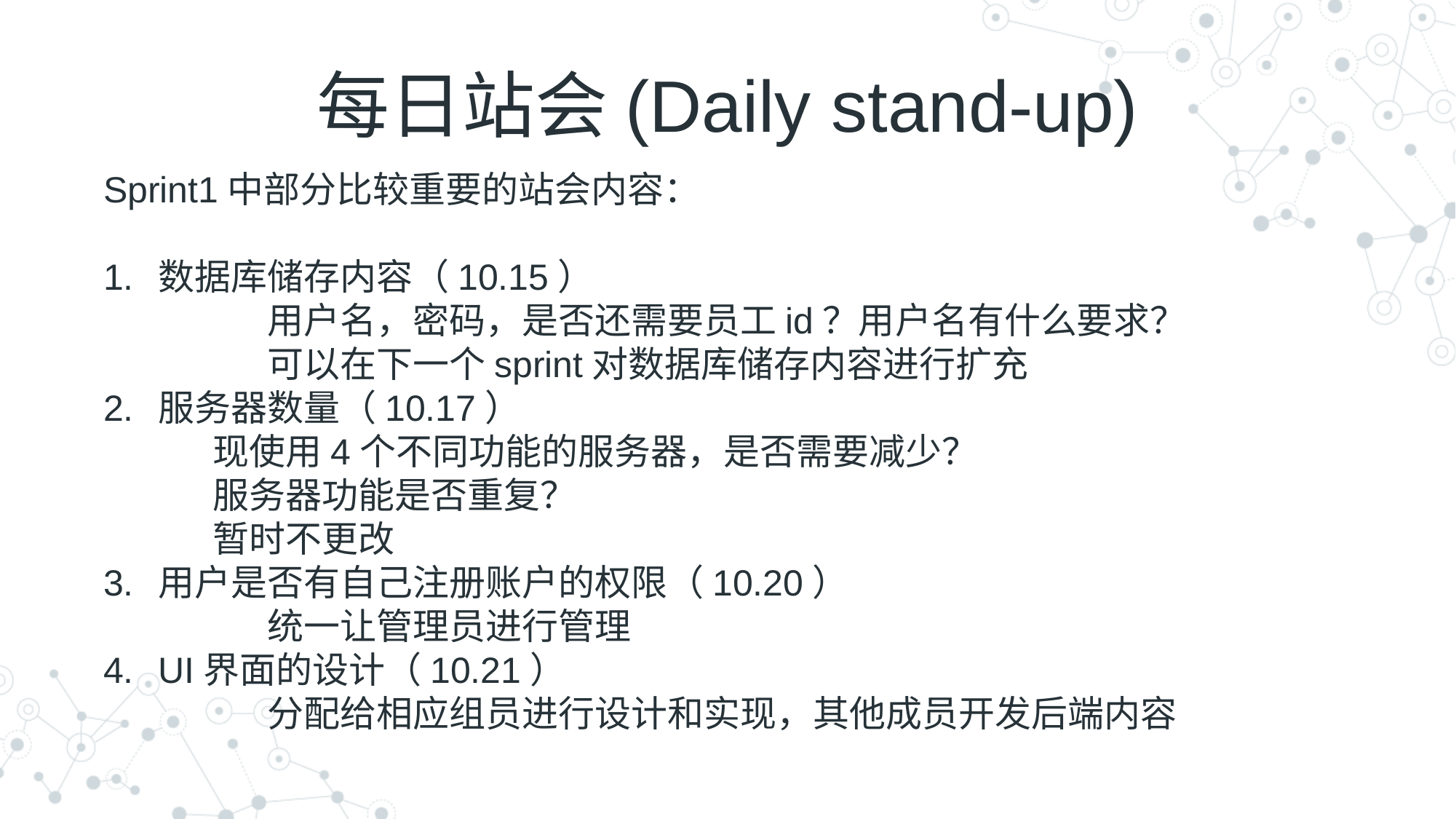

# 每日站会(Daily stand-up)
Sprint1中部分比较重要的站会内容：

数据库储存内容（10.15）
	用户名，密码，是否还需要员工id？用户名有什么要求？
	可以在下一个sprint对数据库储存内容进行扩充
服务器数量（10.17）
现使用4个不同功能的服务器，是否需要减少？
服务器功能是否重复？
暂时不更改
用户是否有自己注册账户的权限（10.20）
	统一让管理员进行管理
UI界面的设计（10.21）
	分配给相应组员进行设计和实现，其他成员开发后端内容